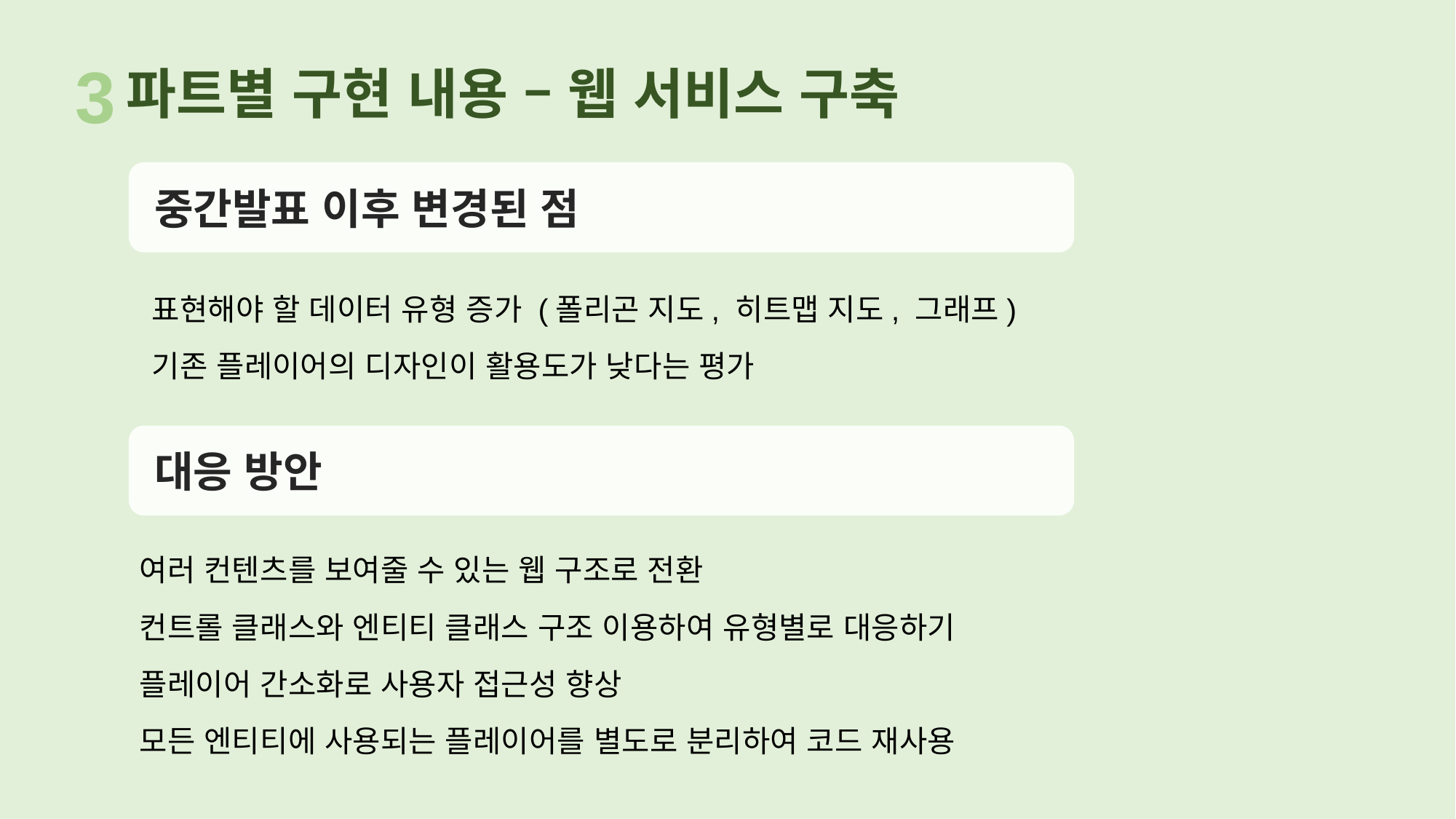

3
파트별 구현 내용 – 웹 서비스 구축
중간발표 이후 변경된 점
표현해야 할 데이터 유형 증가 (폴리곤 지도, 히트맵 지도, 그래프)
기존 플레이어의 디자인이 활용도가 낮다는 평가
대응 방안
여러 컨텐츠를 보여줄 수 있는 웹 구조로 전환
컨트롤 클래스와 엔티티 클래스 구조 이용하여 유형별로 대응하기
플레이어 간소화로 사용자 접근성 향상
모든 엔티티에 사용되는 플레이어를 별도로 분리하여 코드 재사용